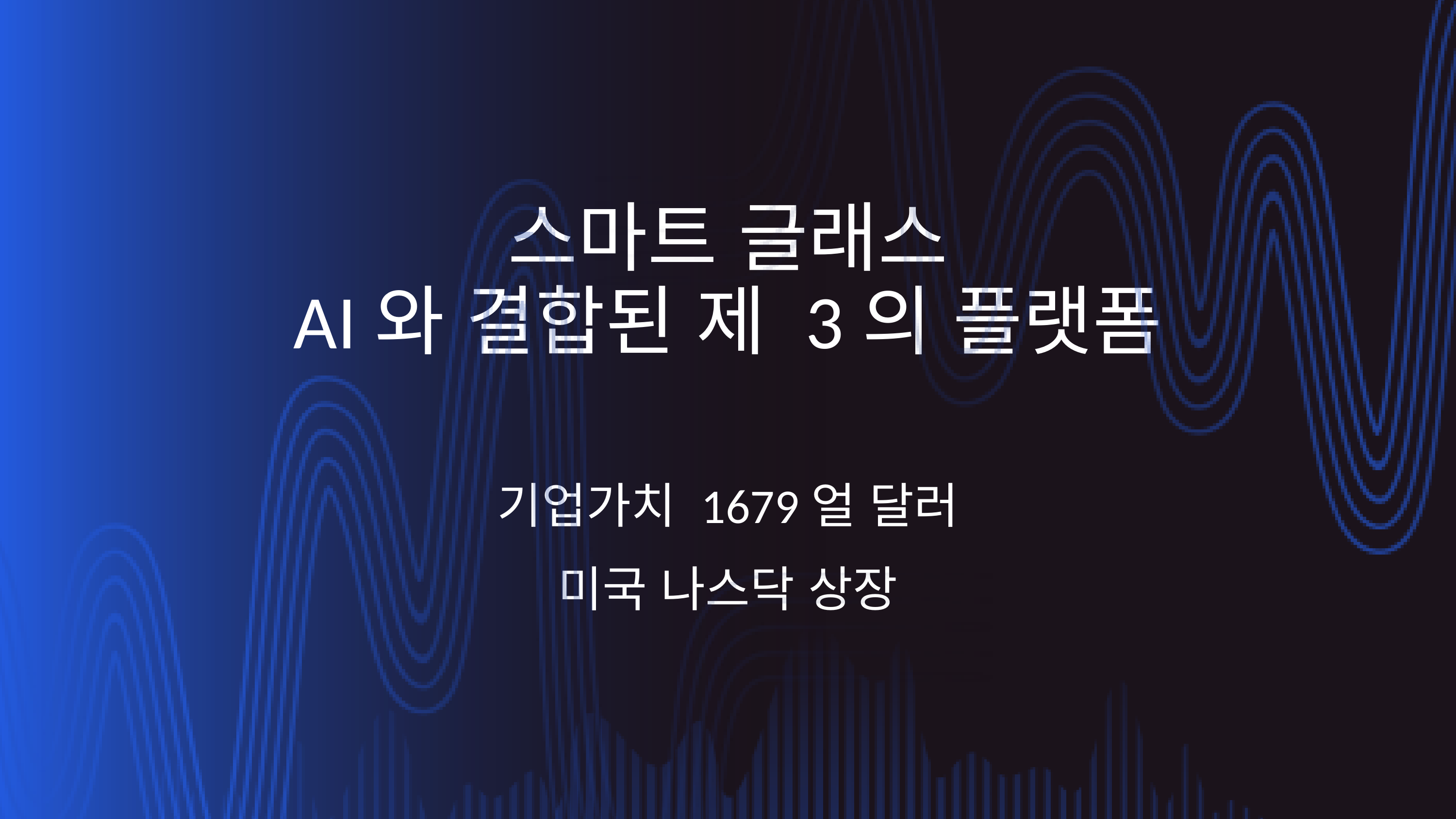

스마트 글래스
AI와 결합된 제 3의 플랫폼
기업가치 1679얼 달러
미국 나스닥 상장